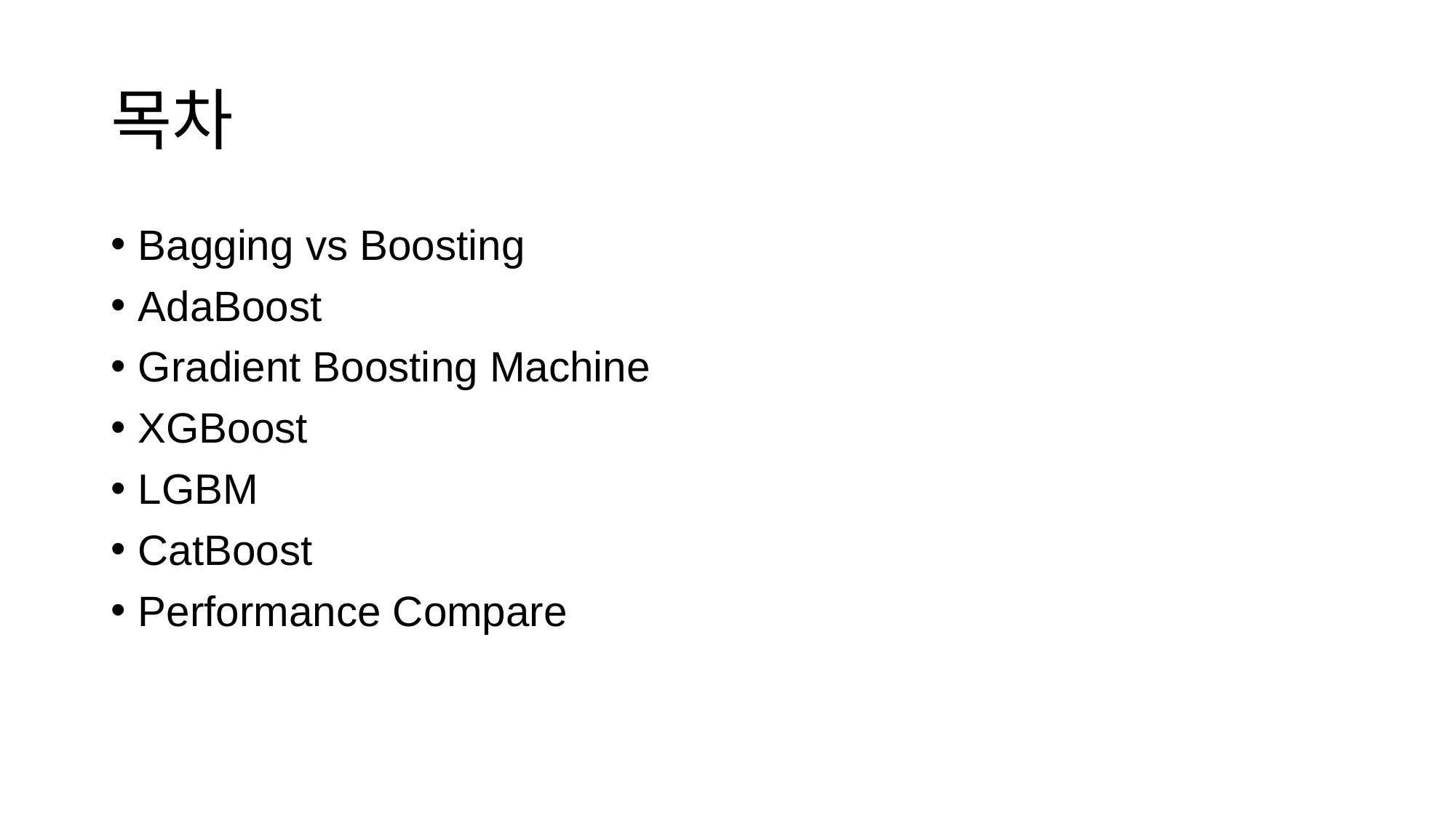

# 목차
Bagging vs Boosting
AdaBoost
Gradient Boosting Machine
XGBoost
LGBM
CatBoost
Performance Compare